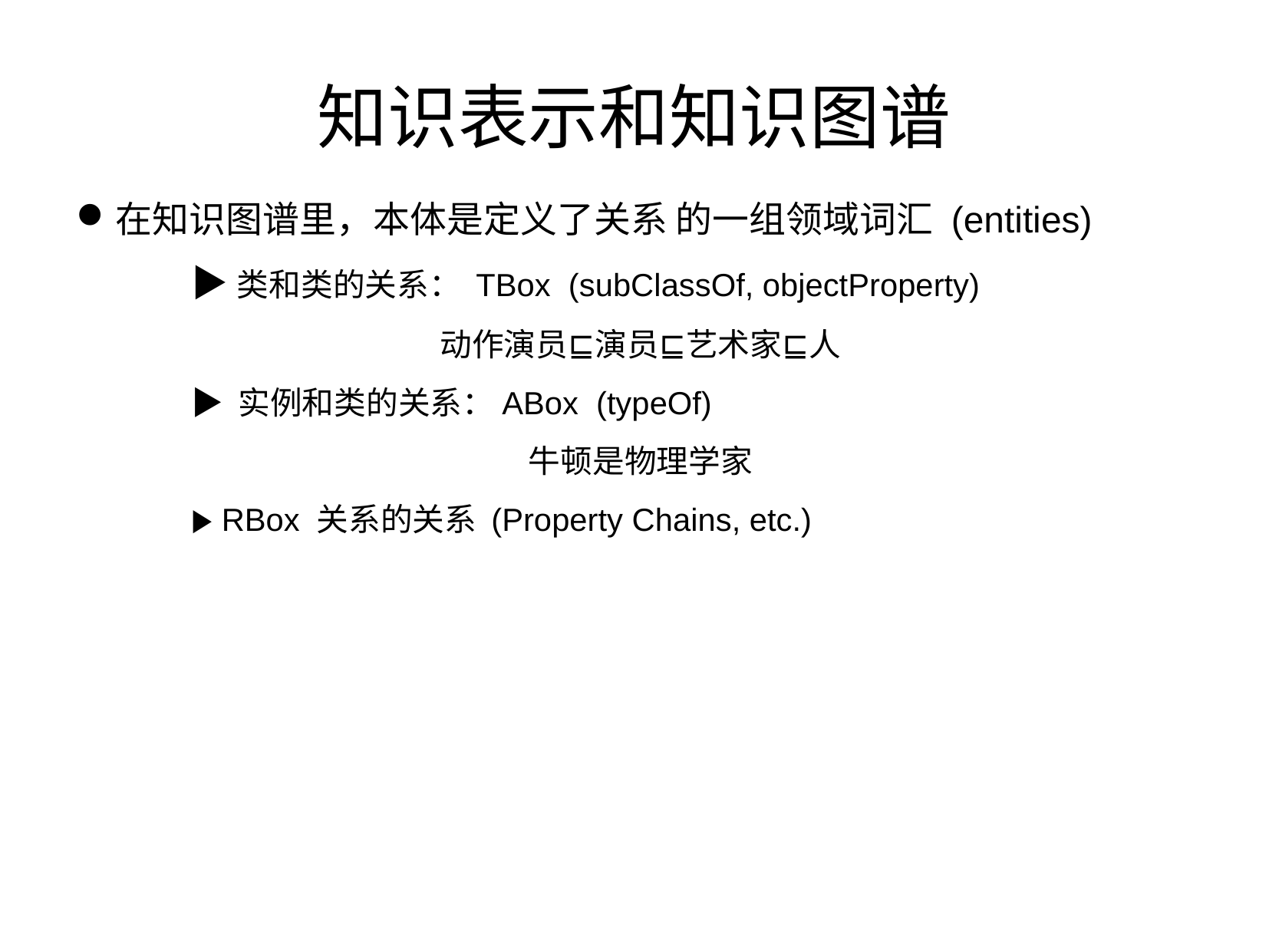

知识表示和知识图谱
在知识图谱里，本体是定义了关系 的一组领域词汇 (entities)
	▶类和类的关系： TBox  (subClassOf, objectProperty)
动作演员⊑演员⊑艺术家⊑人
	▶ 实例和类的关系：ABox  (typeOf)
牛顿是物理学家
	▶ RBox 关系的关系 (Property Chains, etc.)